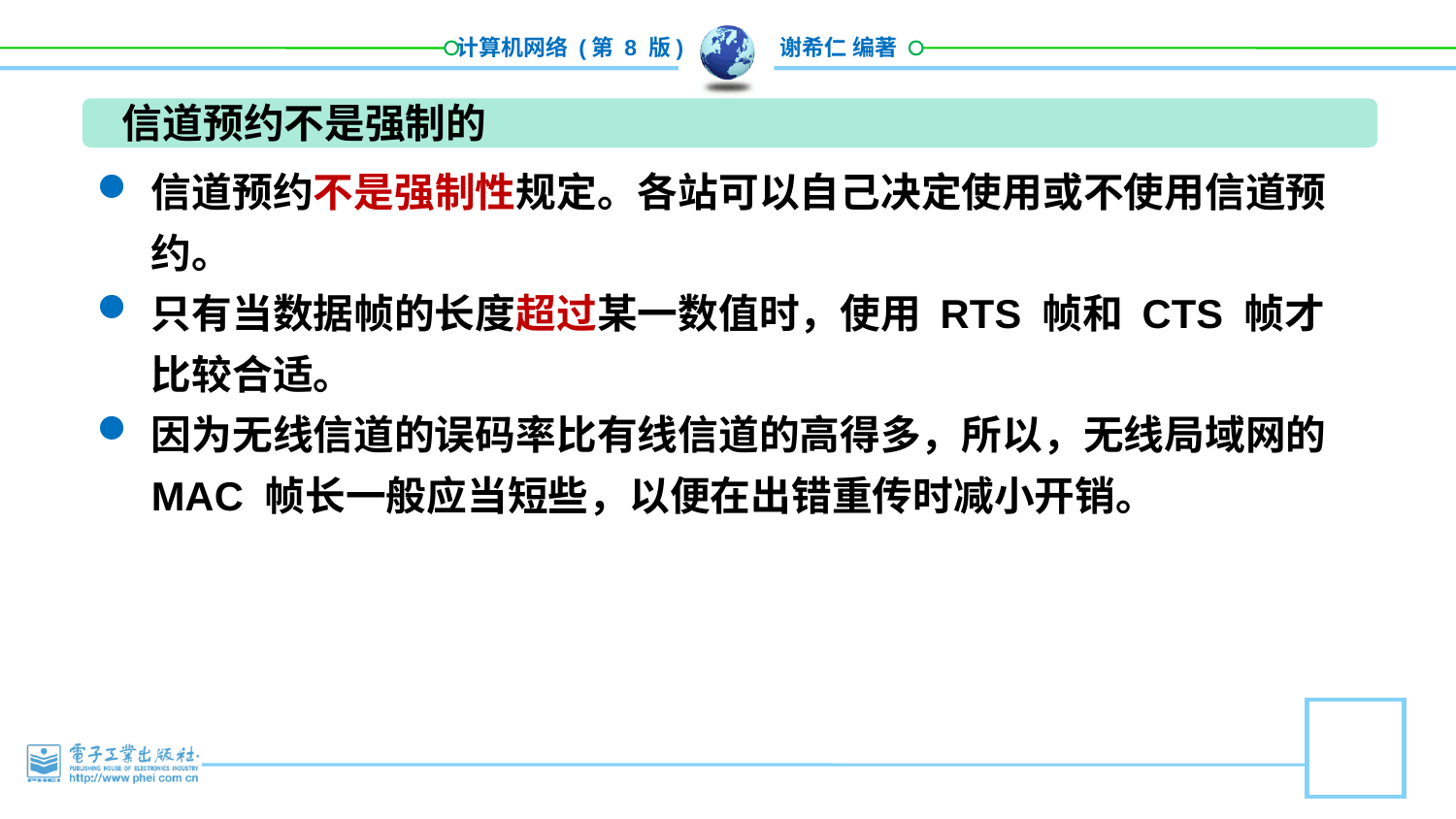

信道预约不是强制的

信道预约不是强制性规定。各站可以自己决定使用或不使用信道预约。
只有当数据帧的长度超过某一数值时，使用 RTS 帧和 CTS 帧才比较合适。
因为无线信道的误码率比有线信道的高得多，所以，无线局域网的 MAC 帧长一般应当短些，以便在出错重传时减小开销。